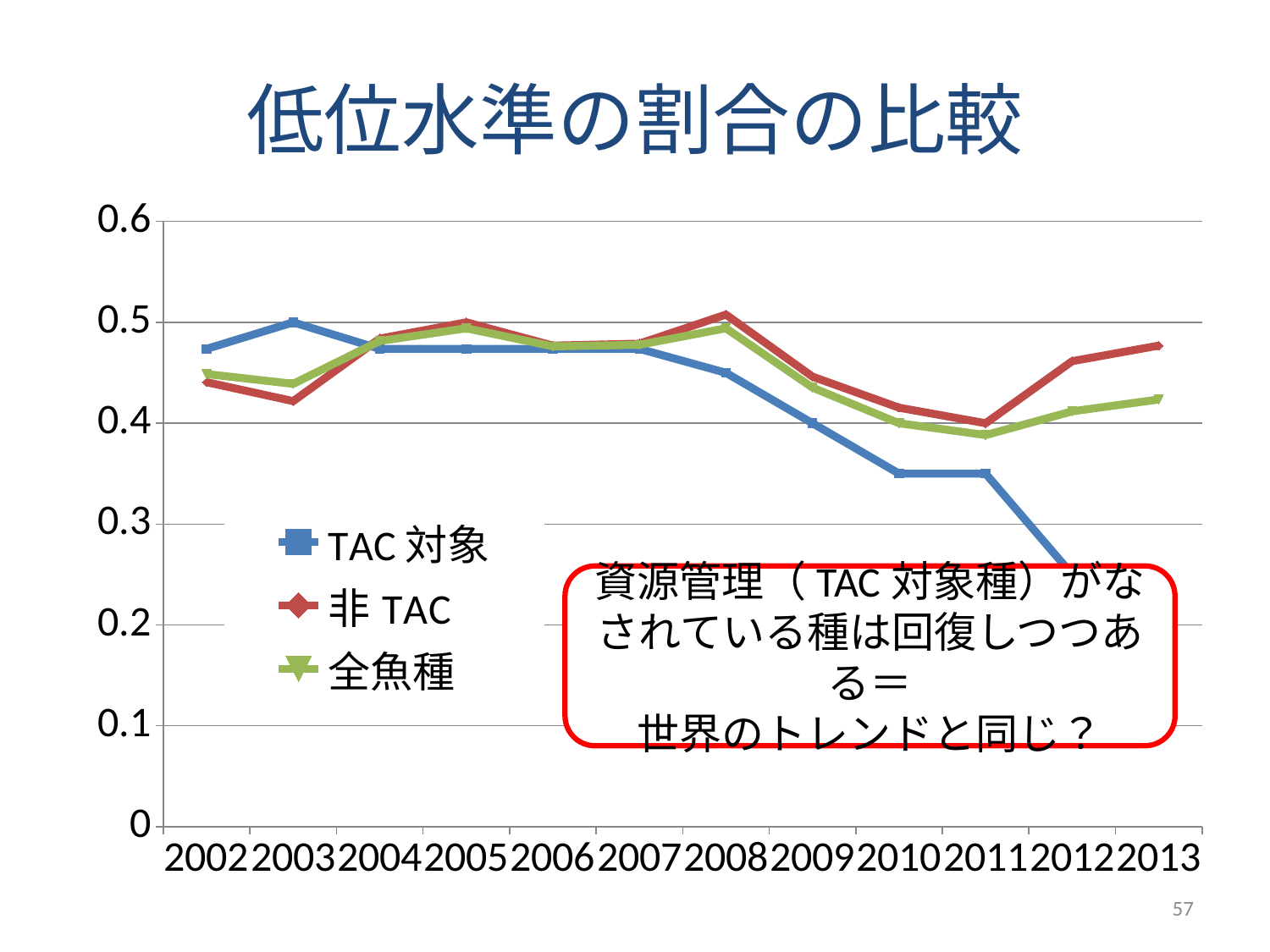

# 低位水準の割合の比較

### Chart

| Category | TAC対象 | 非TAC | 全魚種 |
|---|---|---|---|
| 2002 | 0.47368421052631576 | 0.4406779661016949 | 0.44871794871794873 |
| 2003 | 0.5 | 0.421875 | 0.43902439024390244 |
| 2004 | 0.47368421052631576 | 0.4838709677419355 | 0.48148148148148145 |
| 2005 | 0.47368421052631576 | 0.5 | 0.49411764705882355 |
| 2006 | 0.47368421052631576 | 0.47692307692307695 | 0.47619047619047616 |
| 2007 | 0.47368421052631576 | 0.4788732394366197 | 0.4777777777777778 |
| 2008 | 0.45 | 0.5076923076923077 | 0.49411764705882355 |
| 2009 | 0.4 | 0.4461538461538462 | 0.43529411764705883 |
| 2010 | 0.35 | 0.4153846153846154 | 0.4 |
| 2011 | 0.35 | 0.4 | 0.38823529411764707 |
| 2012 | 0.25 | 0.46153846153846156 | 0.4117647058823529 |
| 2013 | 0.25 | 0.47692307692307695 | 0.4235294117647059 |
資源管理（TAC対象種）がなされている種は回復しつつある＝
世界のトレンドと同じ？
57